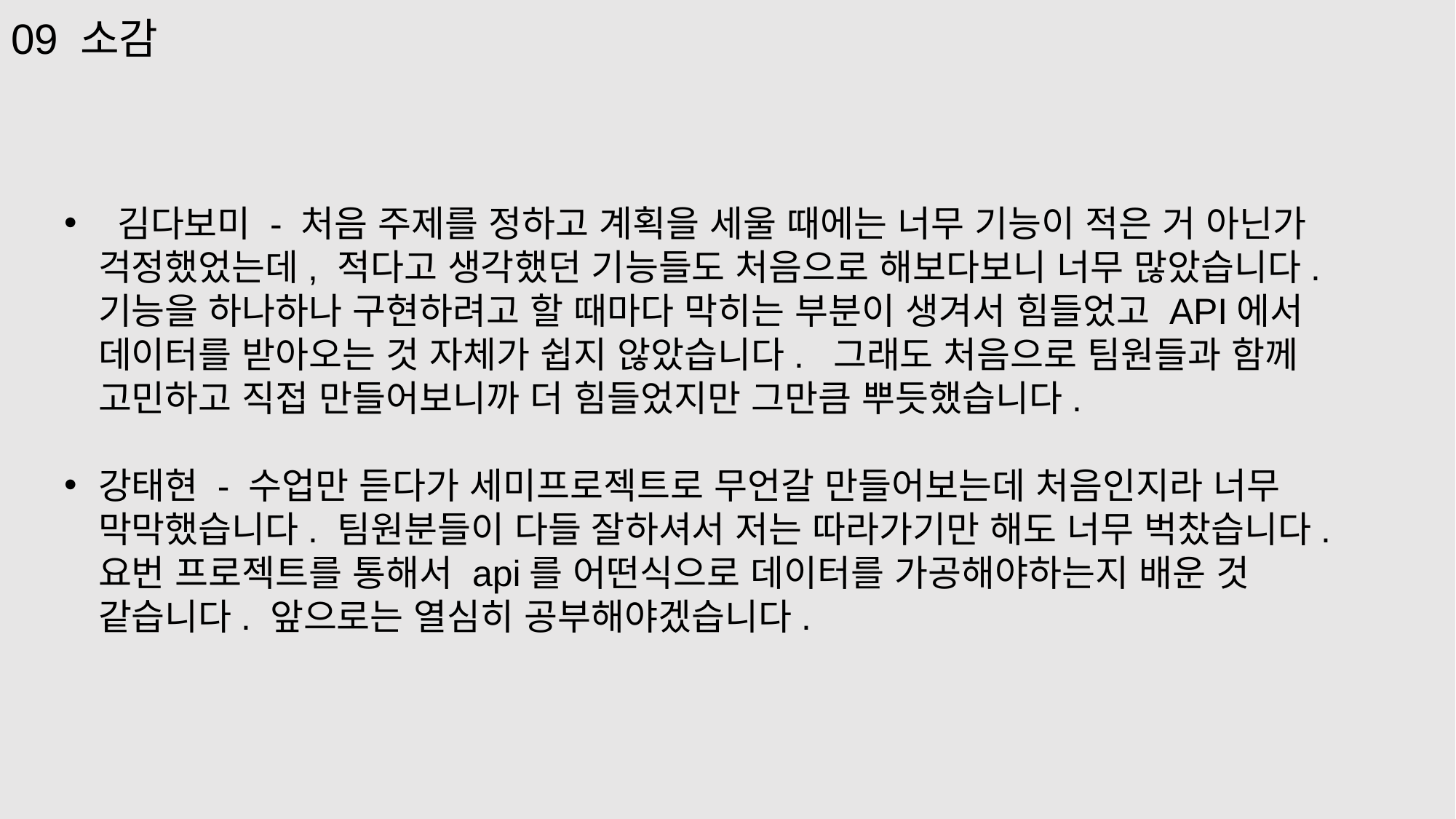

09 소감
 김다보미 - 처음 주제를 정하고 계획을 세울 때에는 너무 기능이 적은 거 아닌가 걱정했었는데, 적다고 생각했던 기능들도 처음으로 해보다보니 너무 많았습니다. 기능을 하나하나 구현하려고 할 때마다 막히는 부분이 생겨서 힘들었고 API에서 데이터를 받아오는 것 자체가 쉽지 않았습니다.  그래도 처음으로 팀원들과 함께 고민하고 직접 만들어보니까 더 힘들었지만 그만큼 뿌듯했습니다.

강태현 - 수업만 듣다가 세미프로젝트로 무언갈 만들어보는데 처음인지라 너무 막막했습니다. 팀원분들이 다들 잘하셔서 저는 따라가기만 해도 너무 벅찼습니다. 요번 프로젝트를 통해서 api를 어떤식으로 데이터를 가공해야하는지 배운 것 같습니다. 앞으로는 열심히 공부해야겠습니다.